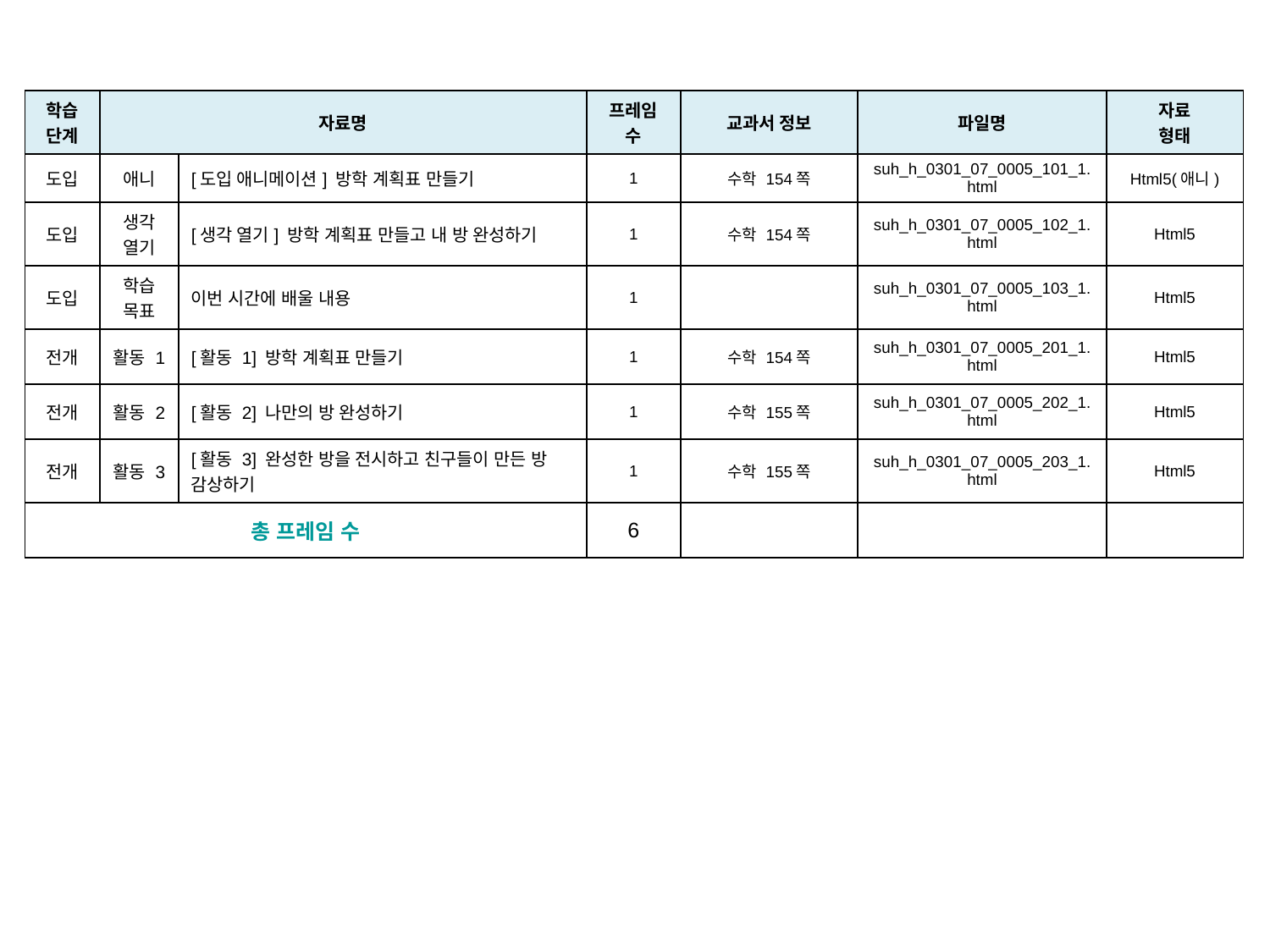

| 학습 단계 | 자료명 |  | 프레임 수 | 교과서 정보 | 파일명 | 자료 형태 |
| --- | --- | --- | --- | --- | --- | --- |
| 도입 | 애니 | [도입 애니메이션] 방학 계획표 만들기 | 1 | 수학 154쪽 | suh\_h\_0301\_07\_0005\_101\_1.html | Html5(애니) |
| 도입 | 생각 열기 | [생각 열기] 방학 계획표 만들고 내 방 완성하기 | 1 | 수학 154쪽 | suh\_h\_0301\_07\_0005\_102\_1.html | Html5 |
| 도입 | 학습 목표 | 이번 시간에 배울 내용 | 1 |  | suh\_h\_0301\_07\_0005\_103\_1.html | Html5 |
| 전개 | 활동 1 | [활동 1] 방학 계획표 만들기 | 1 | 수학 154쪽 | suh\_h\_0301\_07\_0005\_201\_1.html | Html5 |
| 전개 | 활동 2 | [활동 2] 나만의 방 완성하기 | 1 | 수학 155쪽 | suh\_h\_0301\_07\_0005\_202\_1.html | Html5 |
| 전개 | 활동 3 | [활동 3] 완성한 방을 전시하고 친구들이 만든 방 감상하기 | 1 | 수학 155쪽 | suh\_h\_0301\_07\_0005\_203\_1.html | Html5 |
| 총 프레임 수 |  |  | 6 |  |  |  |